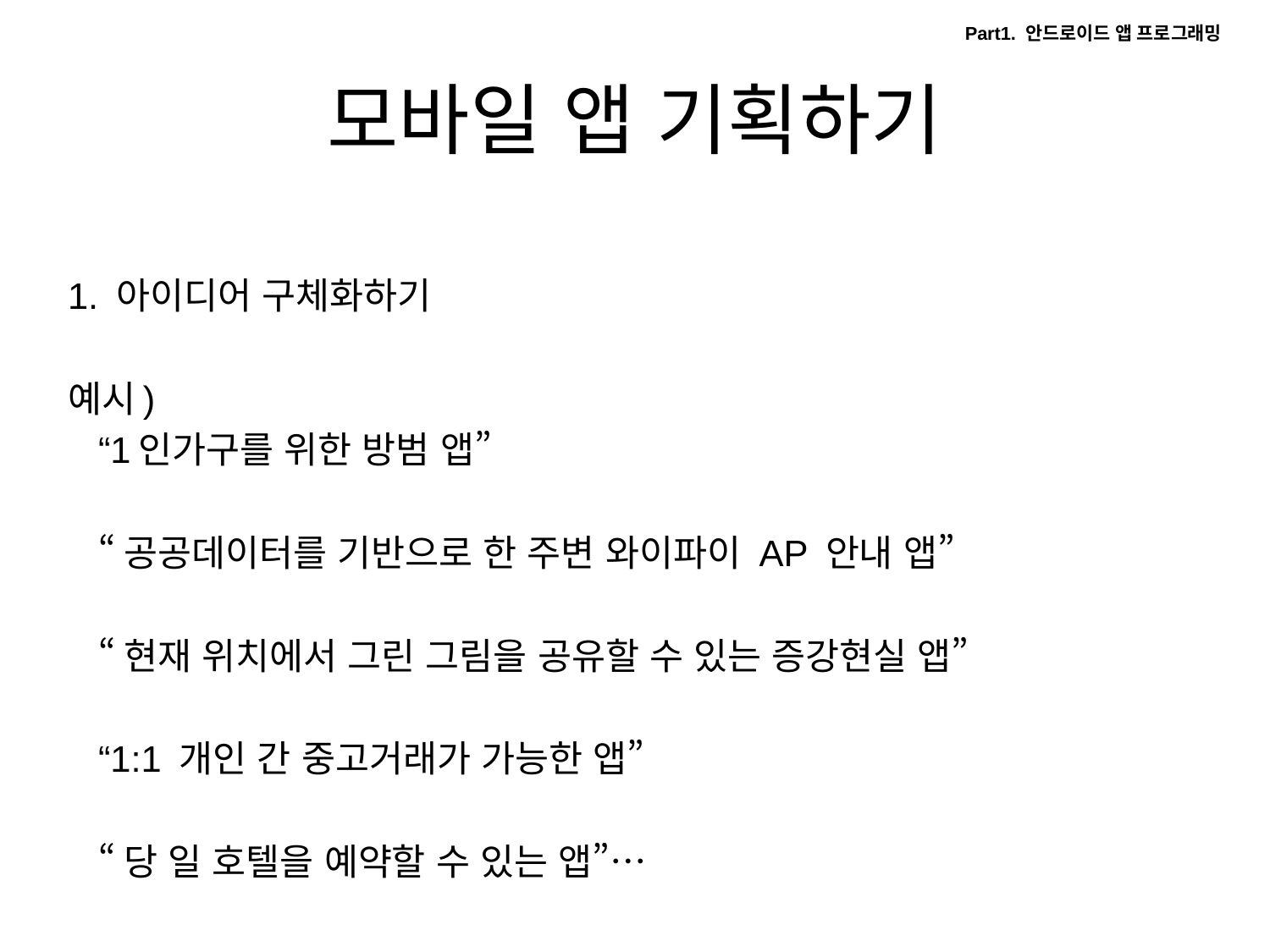

Part1. 안드로이드 앱 프로그래밍
# 모바일 앱 기획하기
1. 아이디어 구체화하기

예시)
   “1인가구를 위한 방범 앱”

   “공공데이터를 기반으로 한 주변 와이파이 AP 안내 앱”

   “현재 위치에서 그린 그림을 공유할 수 있는 증강현실 앱”

   “1:1 개인 간 중고거래가 가능한 앱”

   “당 일 호텔을 예약할 수 있는 앱”…